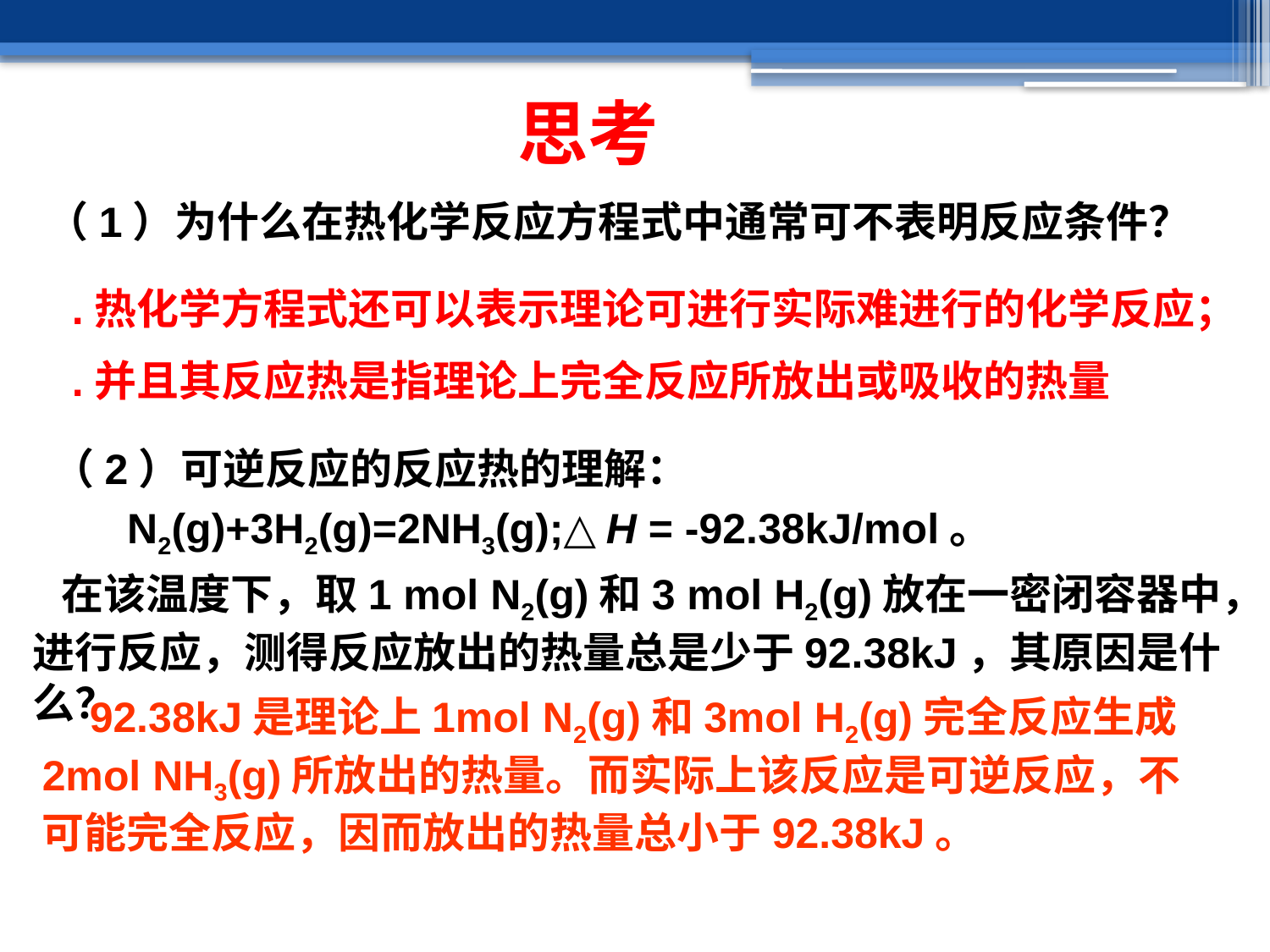

思考
（1）为什么在热化学反应方程式中通常可不表明反应条件？
.热化学方程式还可以表示理论可进行实际难进行的化学反应；
.并且其反应热是指理论上完全反应所放出或吸收的热量
 （2）可逆反应的反应热的理解：
        N2(g)+3H2(g)=2NH3(g);△H = -92.38kJ/mol。
  在该温度下，取1 mol N2(g)和3 mol H2(g)放在一密闭容器中，进行反应，测得反应放出的热量总是少于92.38kJ，其原因是什么？
    92.38kJ是理论上1mol N2(g)和3mol H2(g)完全反应生成2mol NH3(g)所放出的热量。而实际上该反应是可逆反应，不可能完全反应，因而放出的热量总小于92.38kJ。